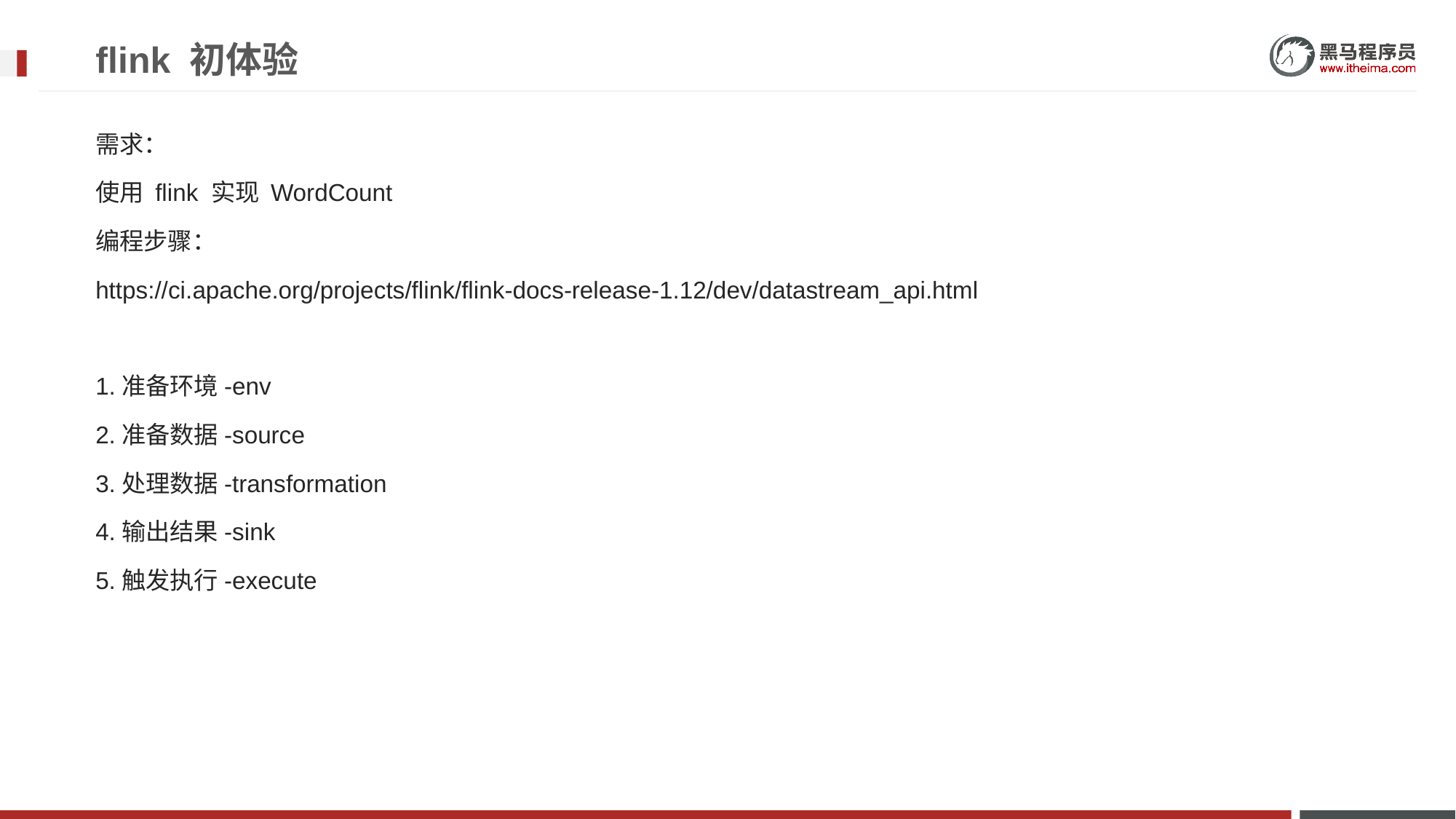

# flink 初体验
需求：
使用 flink 实现 WordCount
编程步骤：
https://ci.apache.org/projects/flink/flink-docs-release-1.12/dev/datastream_api.html

1.准备环境-env
2.准备数据-source
3.处理数据-transformation
4.输出结果-sink
5.触发执行-execute